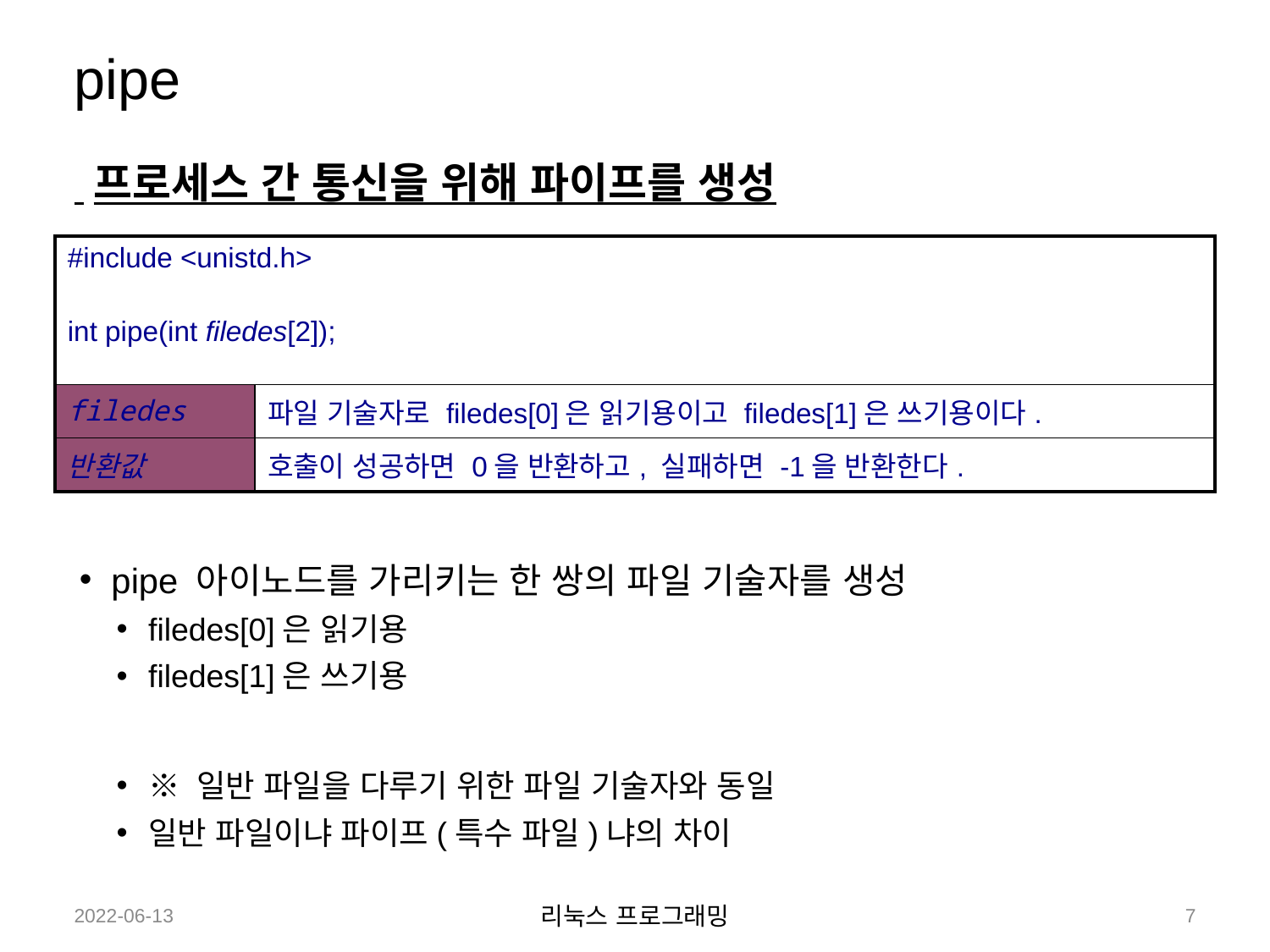

# pipe
 프로세스 간 통신을 위해 파이프를 생성

pipe 아이노드를 가리키는 한 쌍의 파일 기술자를 생성
filedes[0]은 읽기용
filedes[1]은 쓰기용

※ 일반 파일을 다루기 위한 파일 기술자와 동일
일반 파일이냐 파이프(특수 파일)냐의 차이

| #include <unistd.h> int pipe(int filedes[2]); |  |
| --- | --- |
| filedes | 파일 기술자로 filedes[0]은 읽기용이고 filedes[1]은 쓰기용이다. |
| 반환값 | 호출이 성공하면 0을 반환하고, 실패하면 -1을 반환한다. |
2022-06-13
리눅스 프로그래밍
7